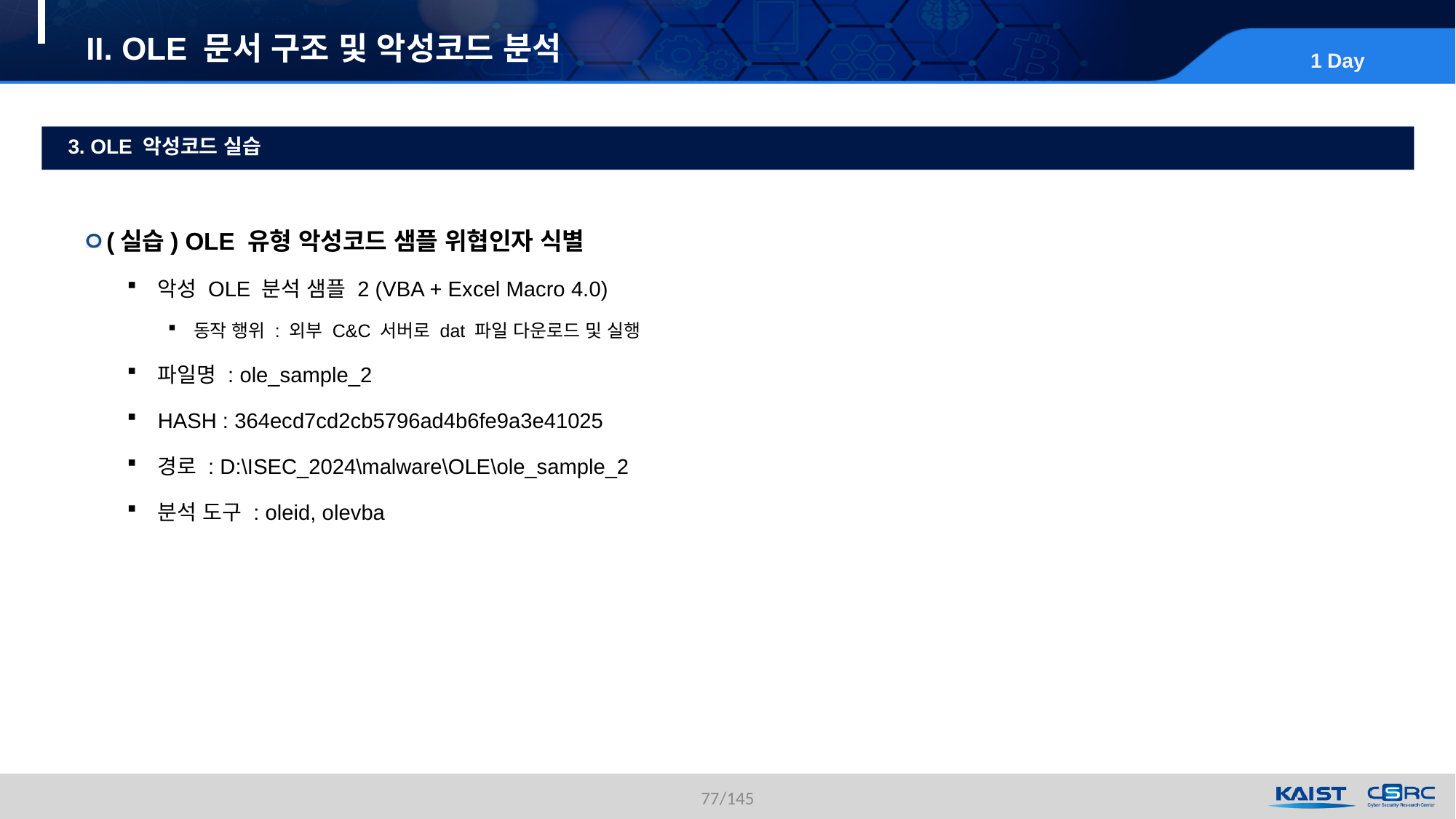

# II. OLE 문서 구조 및 악성코드 분석
3. OLE 악성코드 실습
(실습) OLE 유형 악성코드 샘플 위협인자 식별
악성 OLE 분석 샘플 2 (VBA + Excel Macro 4.0)
동작 행위 : 외부 C&C 서버로 dat 파일 다운로드 및 실행
파일명 : ole_sample_2
HASH : 364ecd7cd2cb5796ad4b6fe9a3e41025
경로 : D:\ISEC_2024\malware\OLE\ole_sample_2
분석 도구 : oleid, olevba
77/145